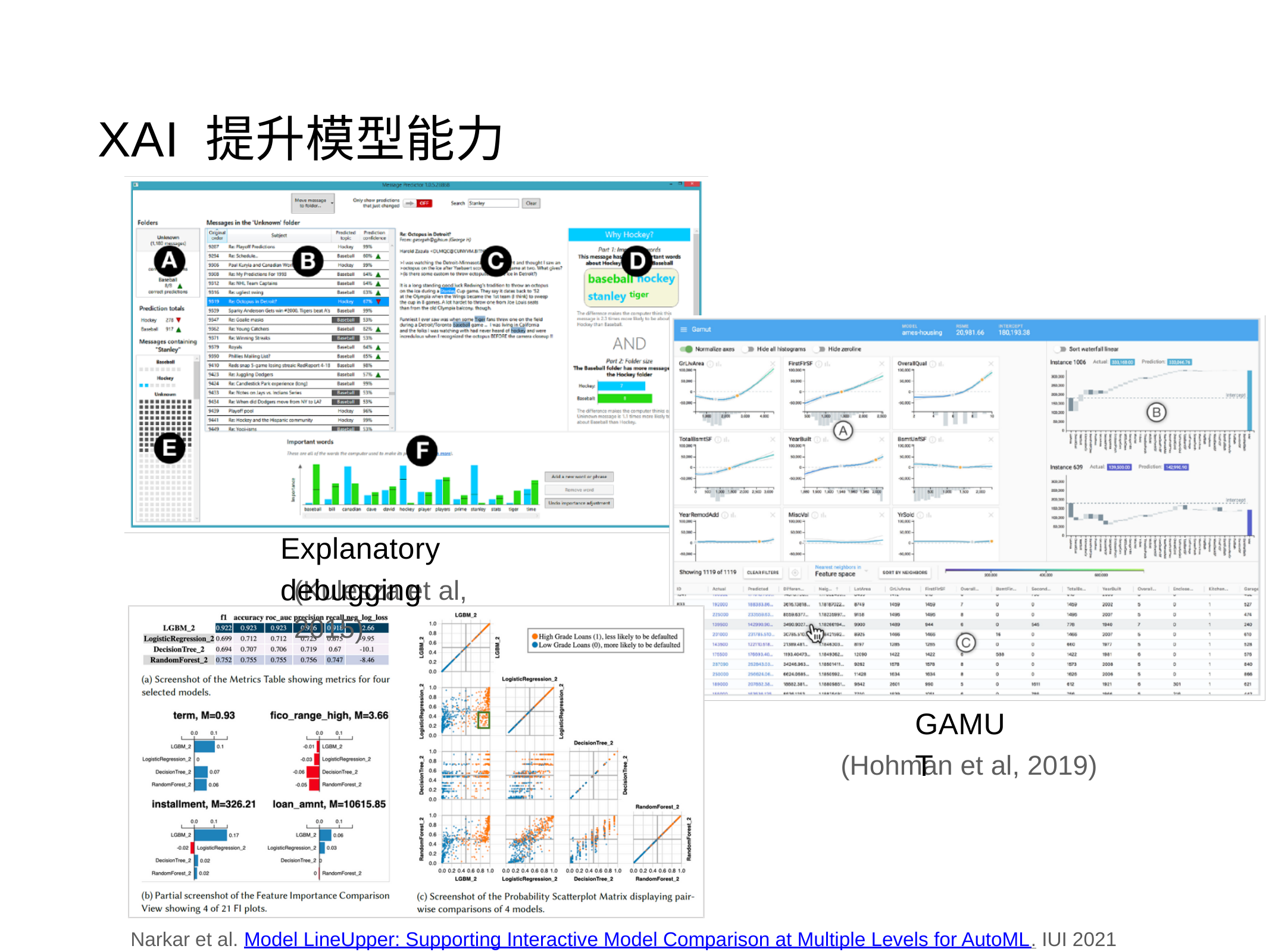

XAI 提升模型能力

Explanatory debugging
(Kulesza et al, 2015)

GAMUT
(Hohman et al, 2019)
Narkar et al. Model LineUpper: Supporting Interactive Model Comparison at Multiple Levels for AutoML. IUI 2021